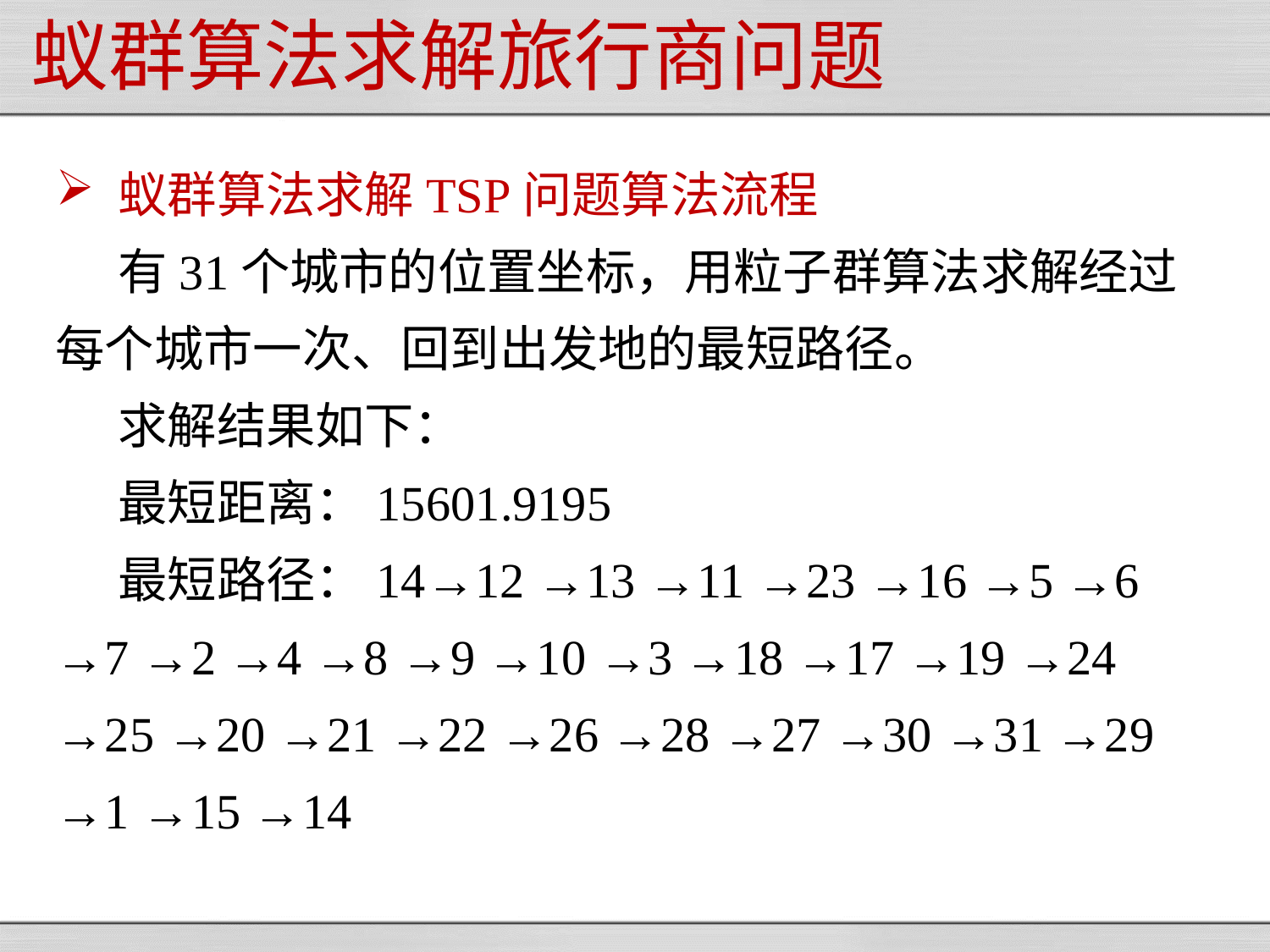

蚁群算法求解旅行商问题
蚁群算法求解TSP问题算法流程
有31个城市的位置坐标，用粒子群算法求解经过每个城市一次、回到出发地的最短路径。
求解结果如下：
最短距离：15601.9195
最短路径：14→12 →13 →11 →23 →16 →5 →6 →7 →2 →4 →8 →9 →10 →3 →18 →17 →19 →24 →25 →20 →21 →22 →26 →28 →27 →30 →31 →29 →1 →15 →14